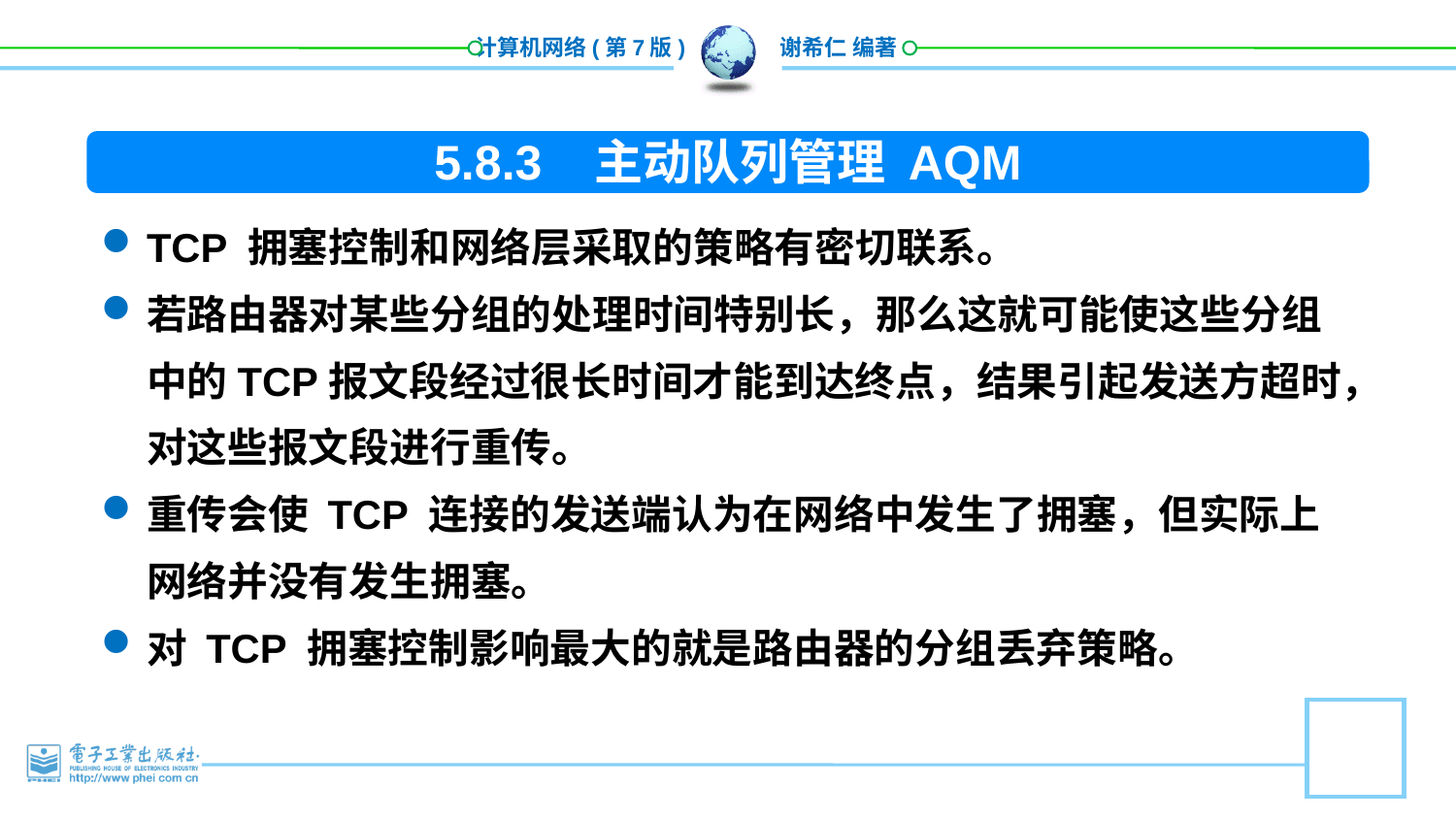

5.8.3   主动队列管理 AQM

TCP 拥塞控制和网络层采取的策略有密切联系。
若路由器对某些分组的处理时间特别长，那么这就可能使这些分组中的TCP报文段经过很长时间才能到达终点，结果引起发送方超时，对这些报文段进行重传。
重传会使 TCP 连接的发送端认为在网络中发生了拥塞，但实际上网络并没有发生拥塞。
对 TCP 拥塞控制影响最大的就是路由器的分组丢弃策略。